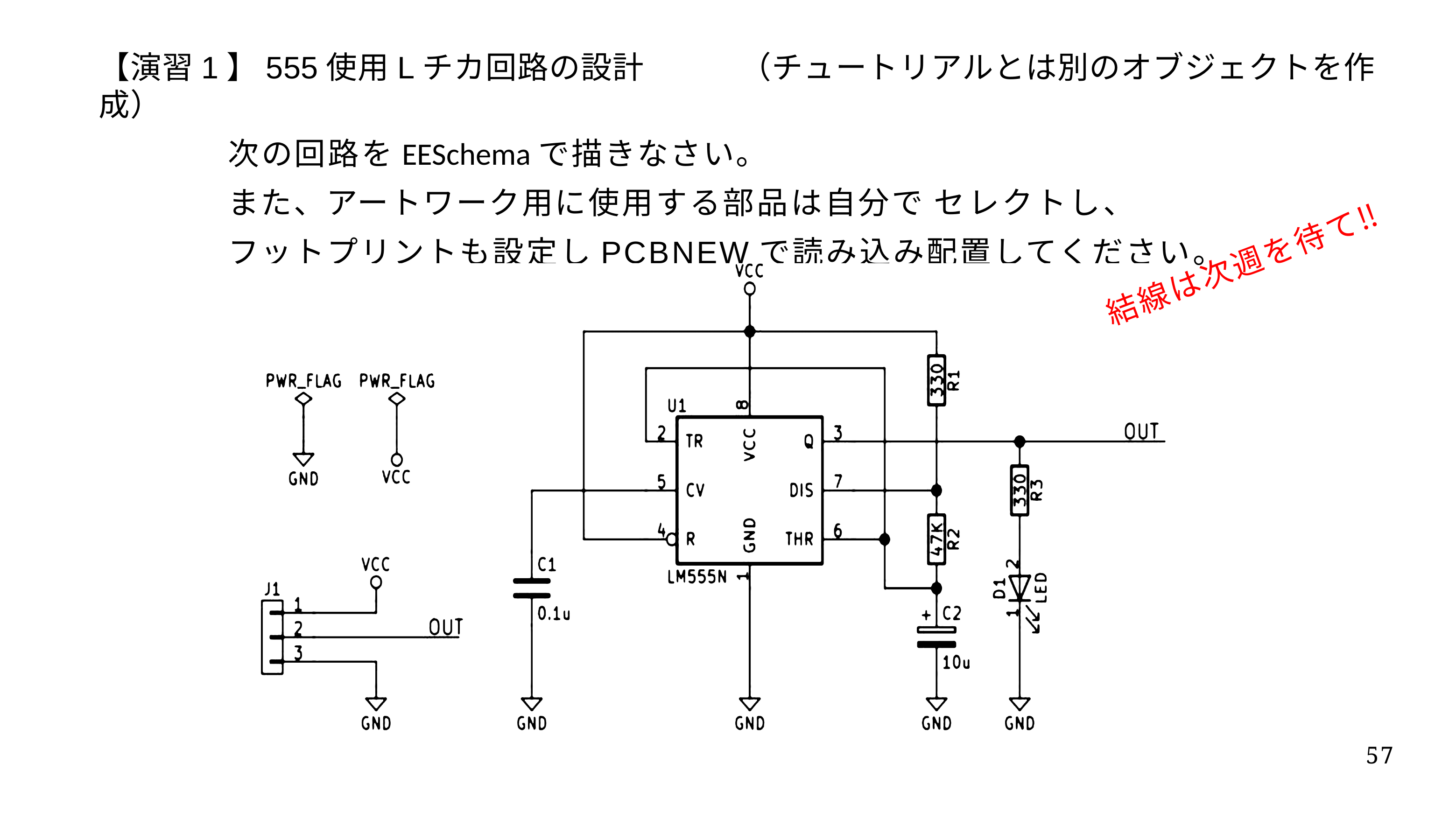

【演習1】555使用Lチカ回路の設計　　　（チュートリアルとは別のオブジェクトを作成）
次の回路をEESchemaで描きなさい。
また、アートワーク用に使用する部品は自分で セレクトし、
フットプリントも設定しPCBNEWで読み込み配置してください。

結線は次週を待て‼

57
51